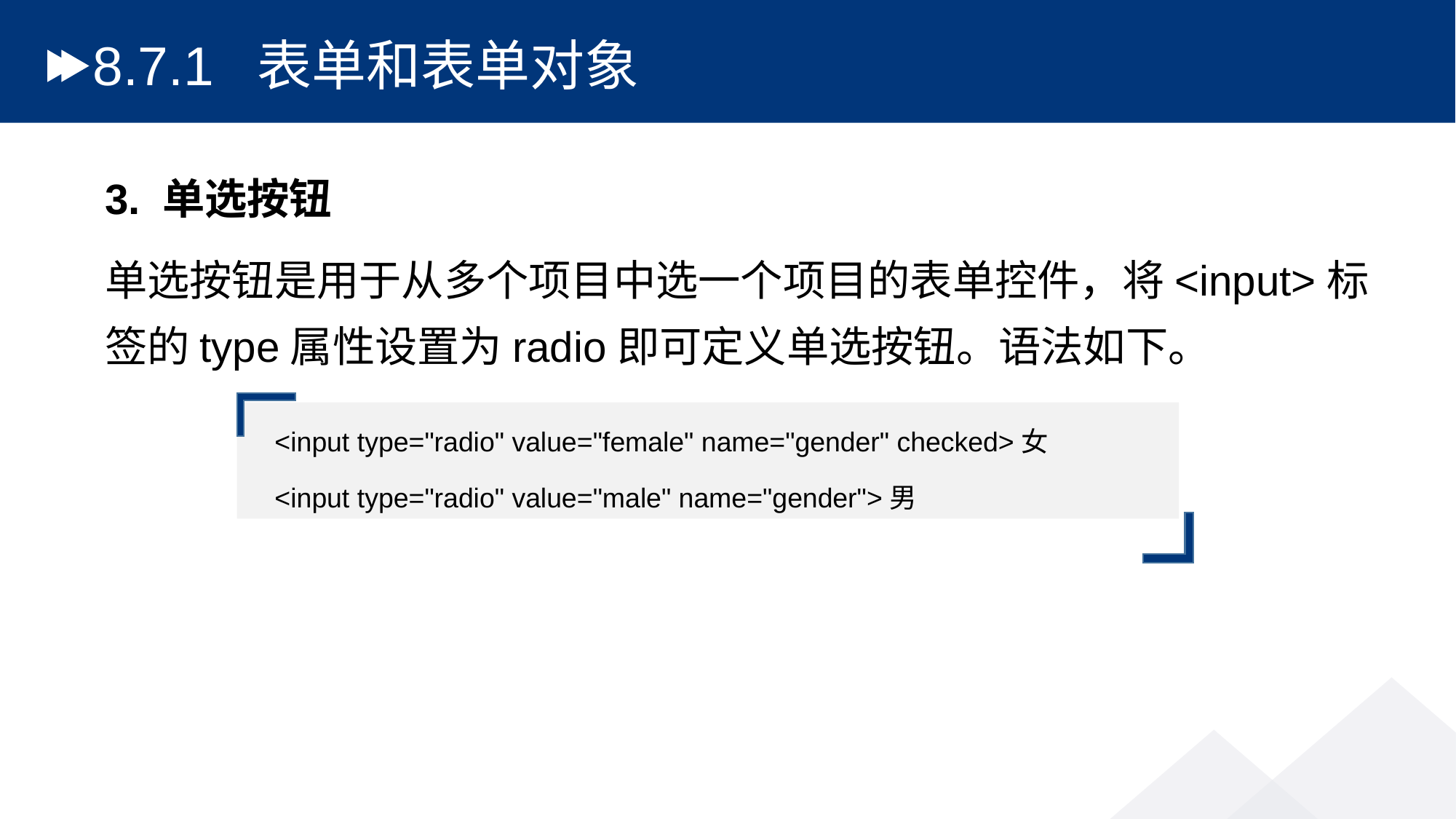

# 8.7.1  表单和表单对象
3. 单选按钮
单选按钮是用于从多个项目中选一个项目的表单控件，将<input>标签的type属性设置为radio即可定义单选按钮。语法如下。

<input type="radio" value="female" name="gender" checked>女
<input type="radio" value="male" name="gender">男